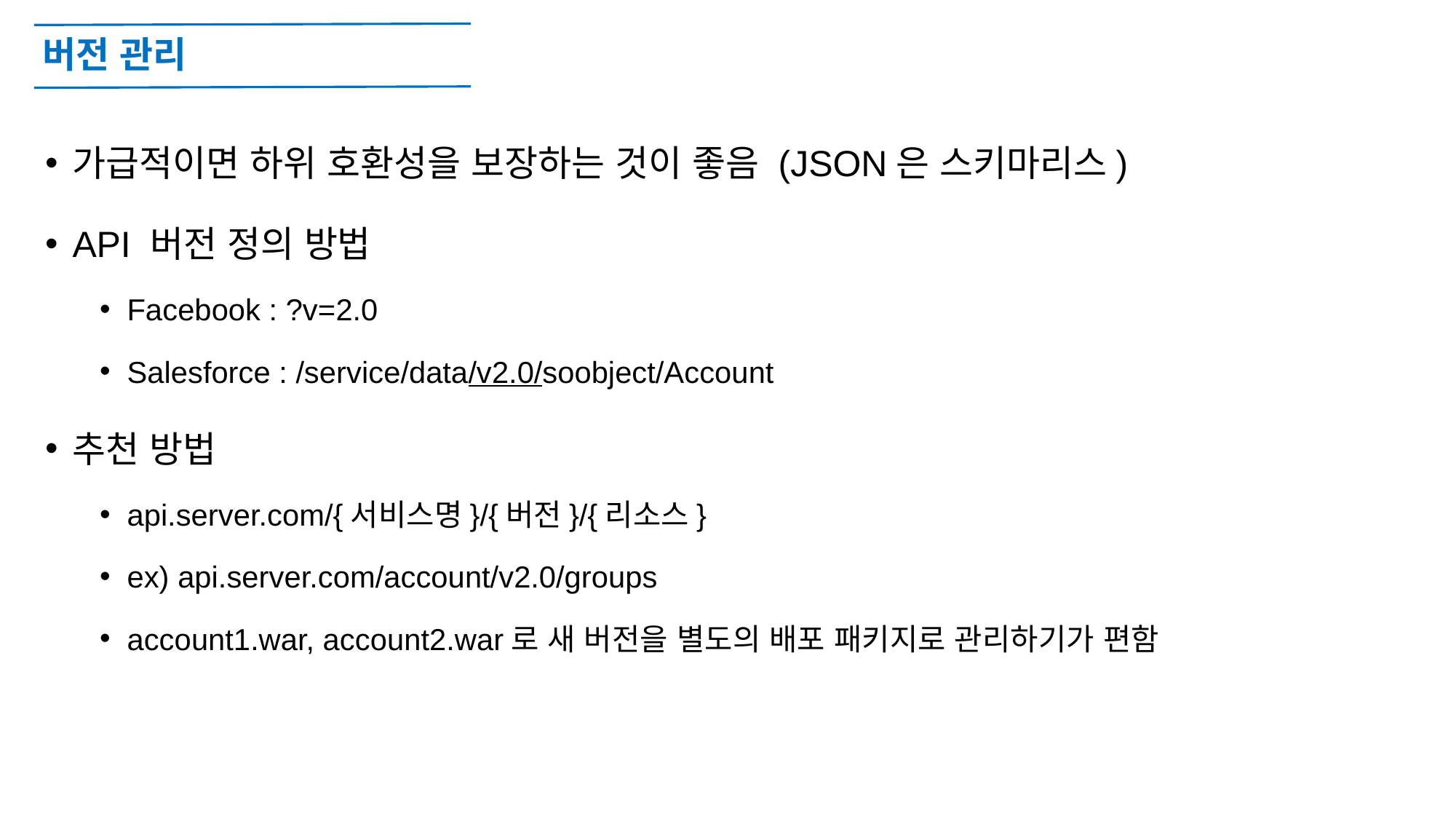

# 버전 관리
가급적이면 하위 호환성을 보장하는 것이 좋음 (JSON은 스키마리스)
API 버전 정의 방법
Facebook : ?v=2.0
Salesforce : /service/data/v2.0/soobject/Account
추천 방법
api.server.com/{서비스명}/{버전}/{리소스}
ex) api.server.com/account/v2.0/groups
account1.war, account2.war로 새 버전을 별도의 배포 패키지로 관리하기가 편함